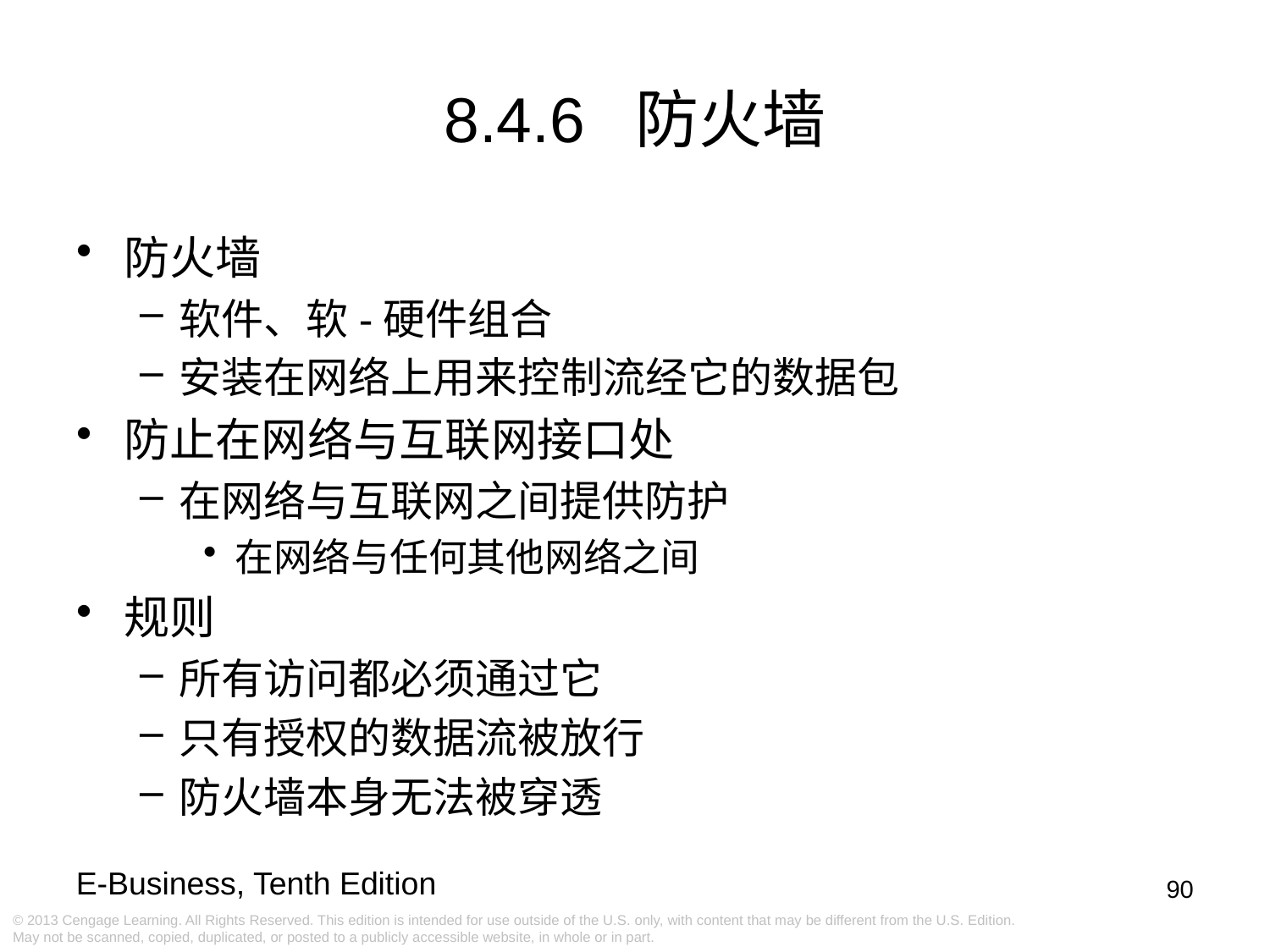

8.4.6  防火墙
防火墙
软件、软-硬件组合
安装在网络上用来控制流经它的数据包
防止在网络与互联网接口处
在网络与互联网之间提供防护
在网络与任何其他网络之间
规则
所有访问都必须通过它
只有授权的数据流被放行
防火墙本身无法被穿透
90